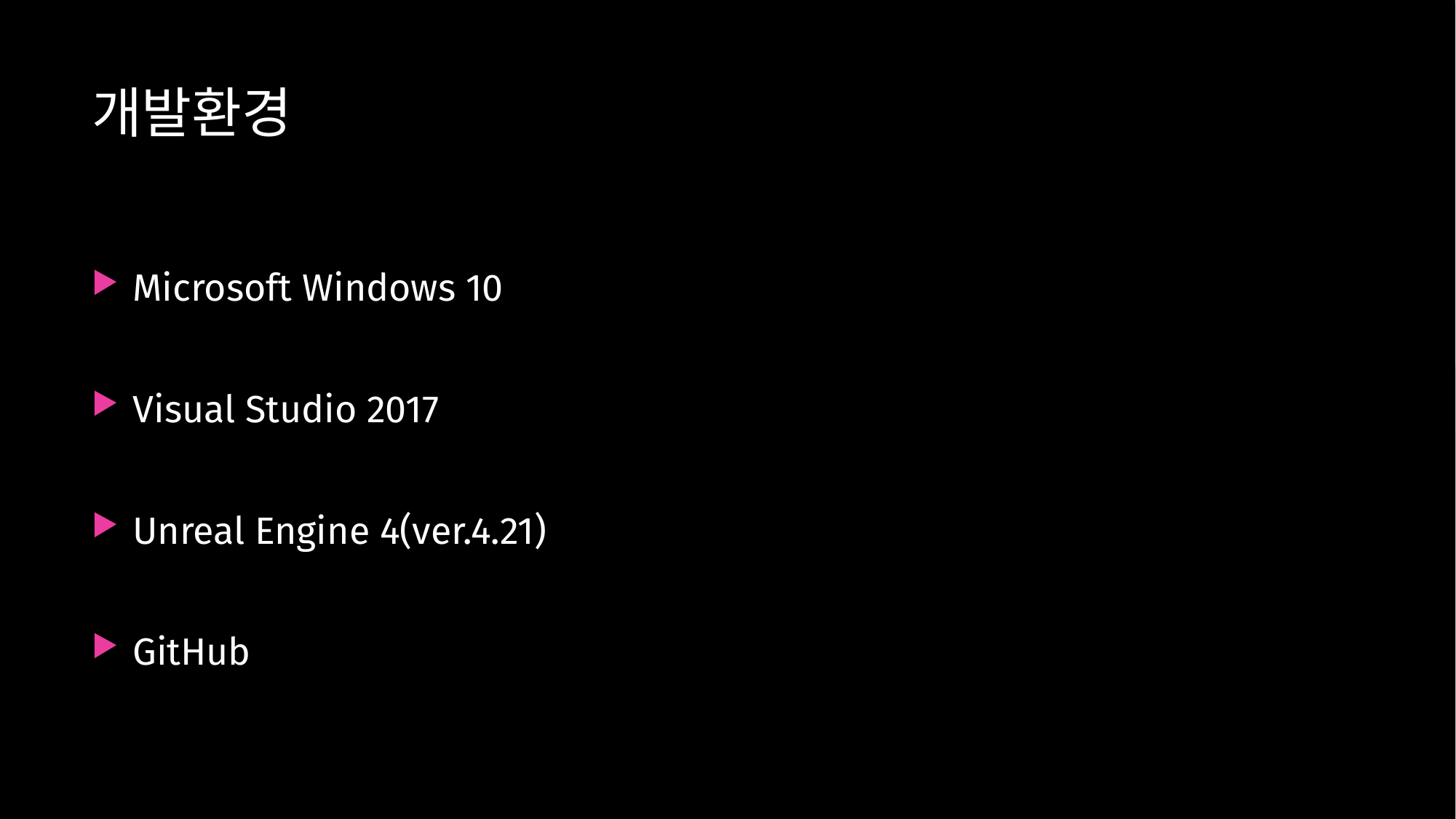

# 개발환경
Microsoft Windows 10

Visual Studio 2017

Unreal Engine 4(ver.4.21)

GitHub